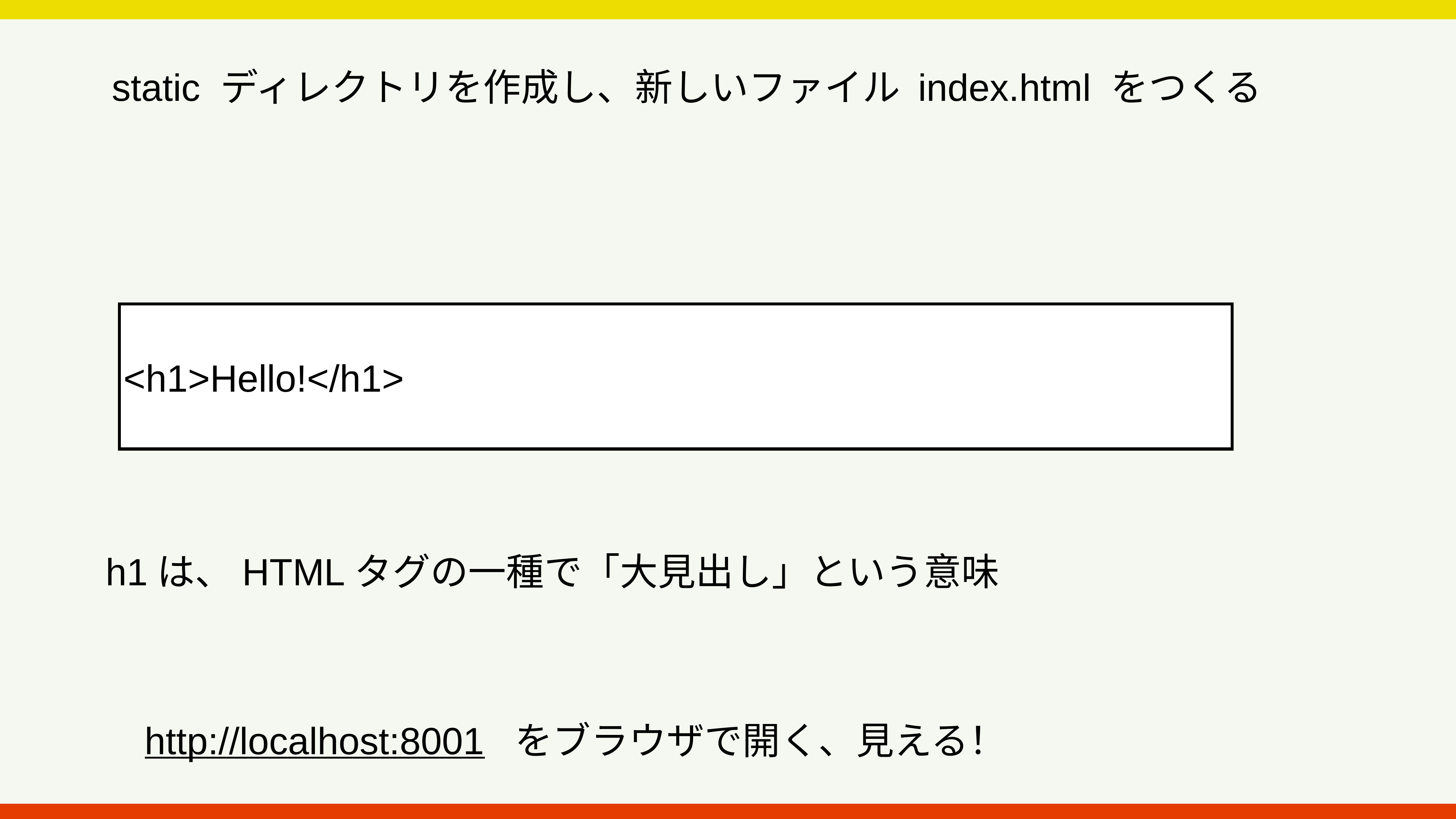

static ディレクトリを作成し、新しいファイル index.html をつくる

<h1>Hello!</h1>

h1は、HTMLタグの一種で「大見出し」という意味
http://localhost:8001  をブラウザで開く、見える！